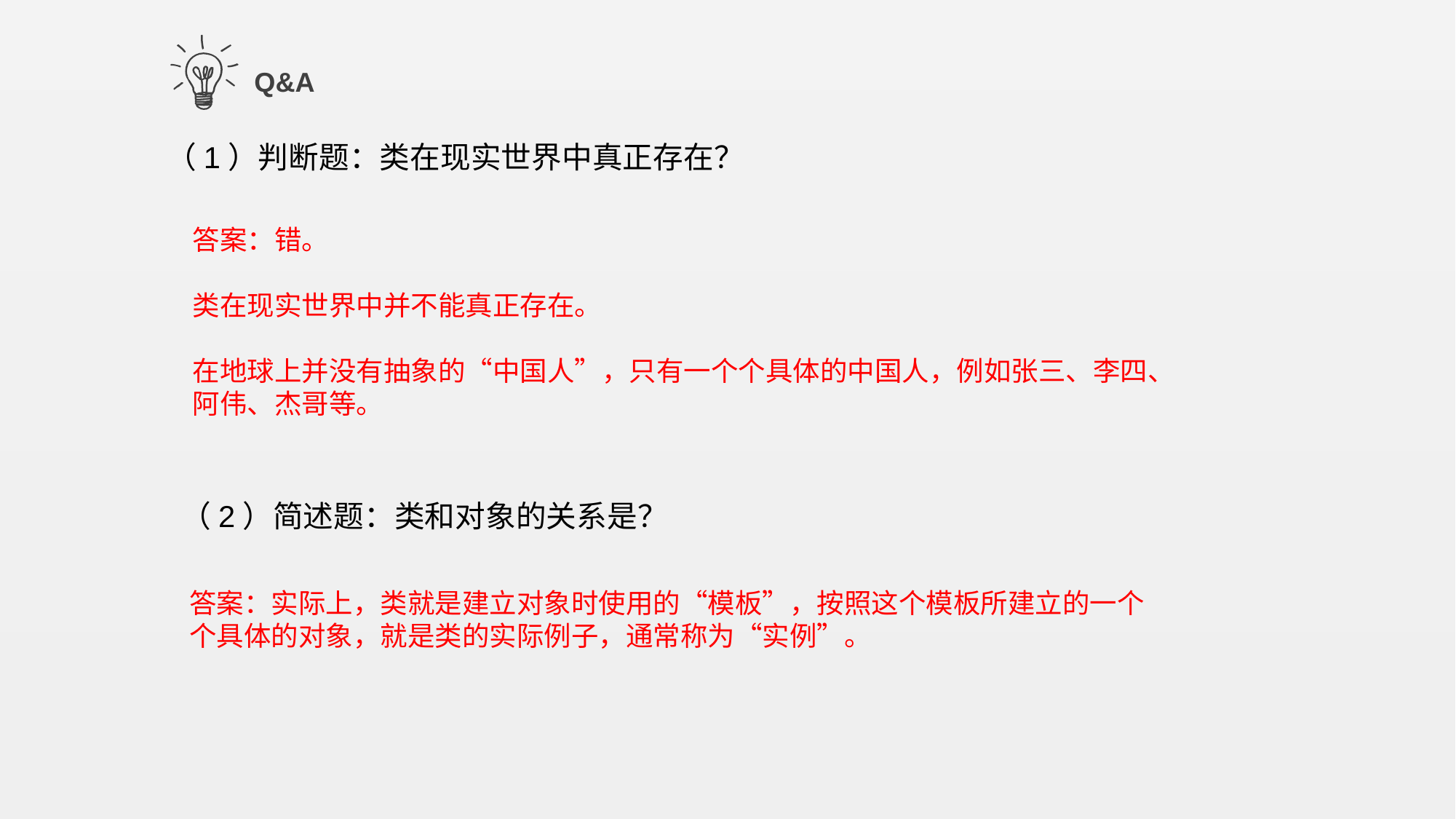

Q&A
（1）判断题：类在现实世界中真正存在？
答案：错。

类在现实世界中并不能真正存在。

在地球上并没有抽象的“中国人”，只有一个个具体的中国人，例如张三、李四、阿伟、杰哥等。
（2）简述题：类和对象的关系是？
答案：实际上，类就是建立对象时使用的“模板”，按照这个模板所建立的一个个具体的对象，就是类的实际例子，通常称为“实例”。